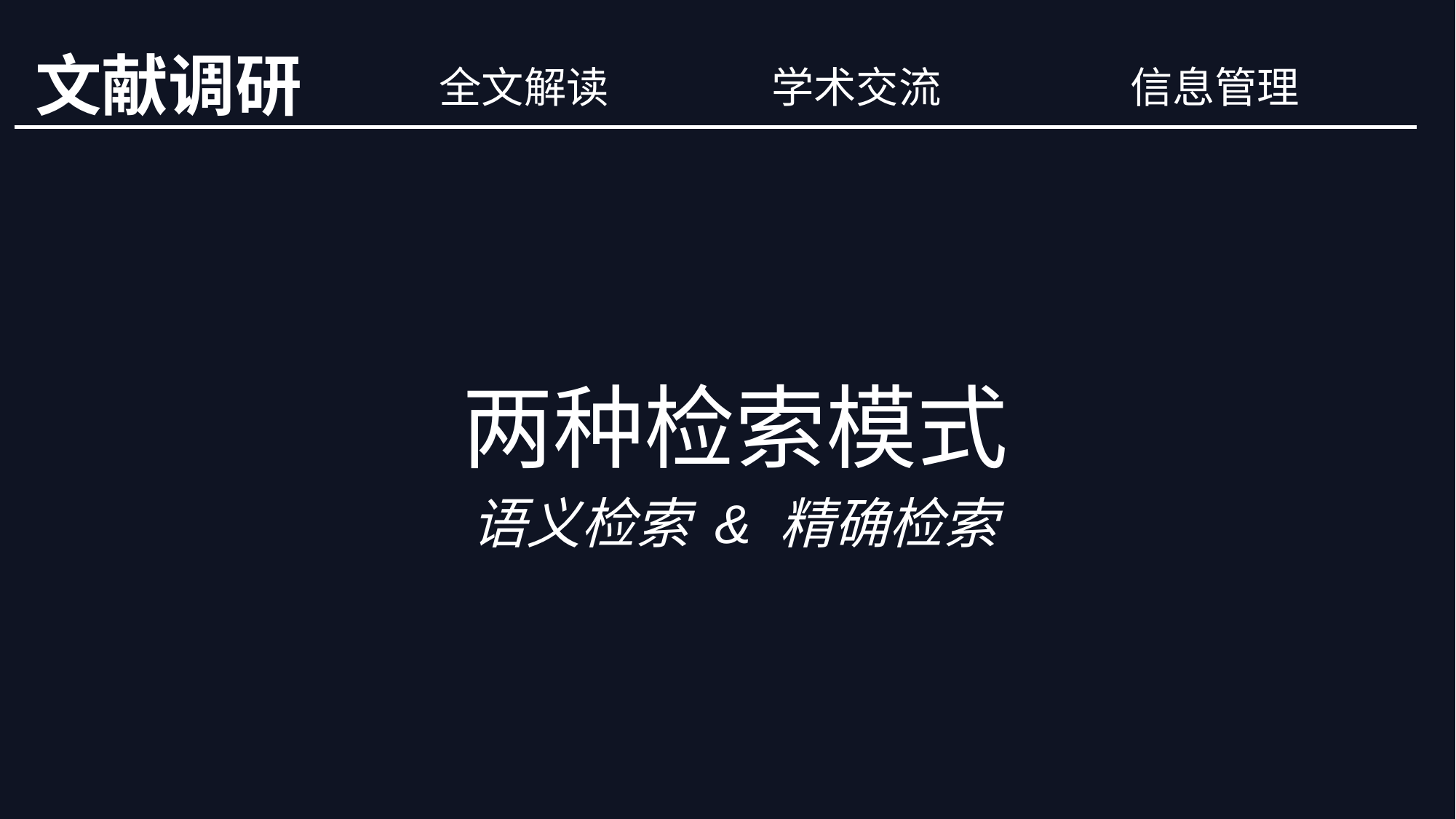

全文解读
学术交流
信息管理
# 文献调研

两种检索模式
语义检索 & 精确检索